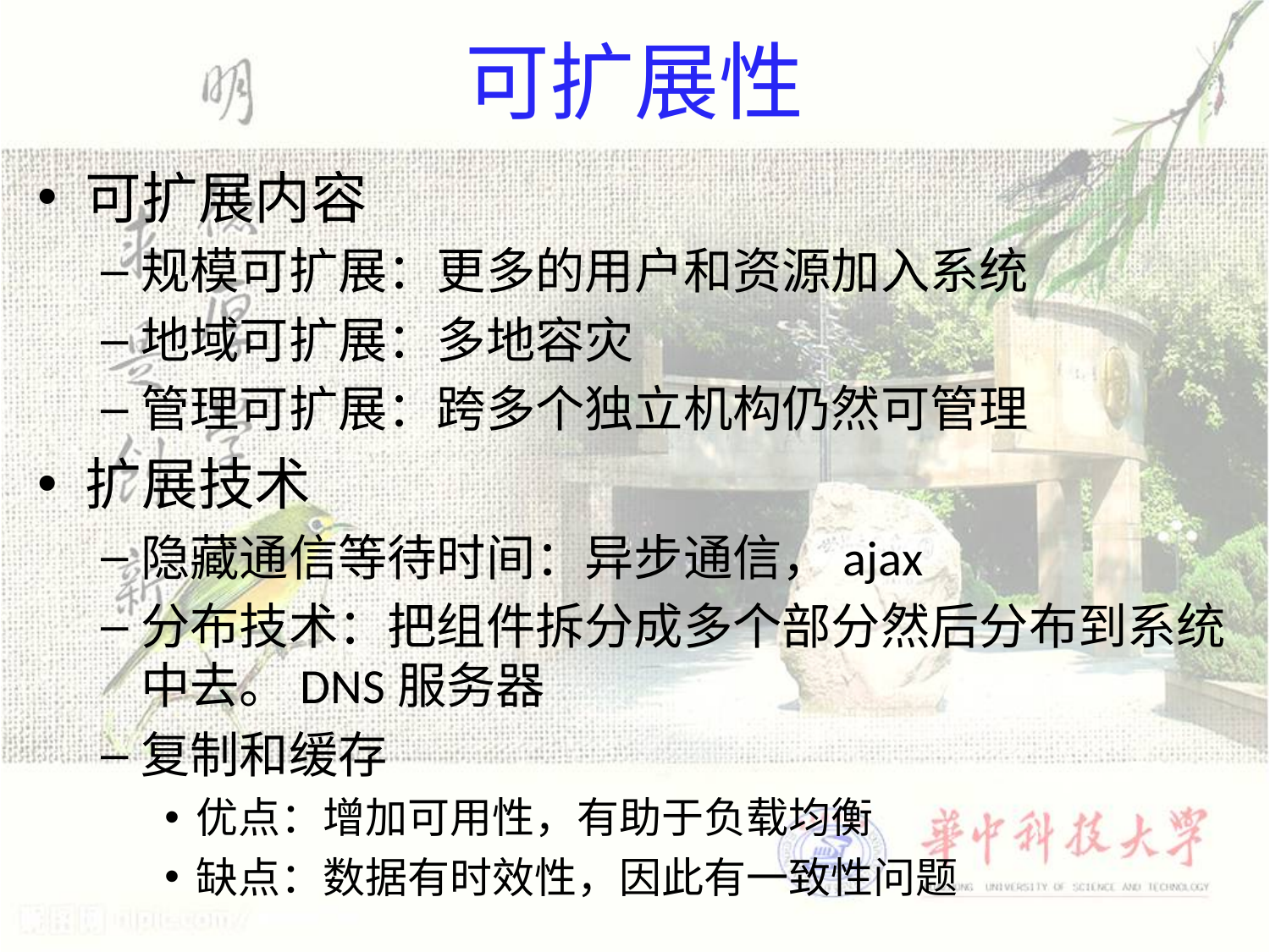

# 可扩展性
可扩展内容
规模可扩展：更多的用户和资源加入系统
地域可扩展：多地容灾
管理可扩展：跨多个独立机构仍然可管理
扩展技术
隐藏通信等待时间：异步通信，ajax
分布技术：把组件拆分成多个部分然后分布到系统中去。DNS服务器
复制和缓存
优点：增加可用性，有助于负载均衡
缺点：数据有时效性，因此有一致性问题